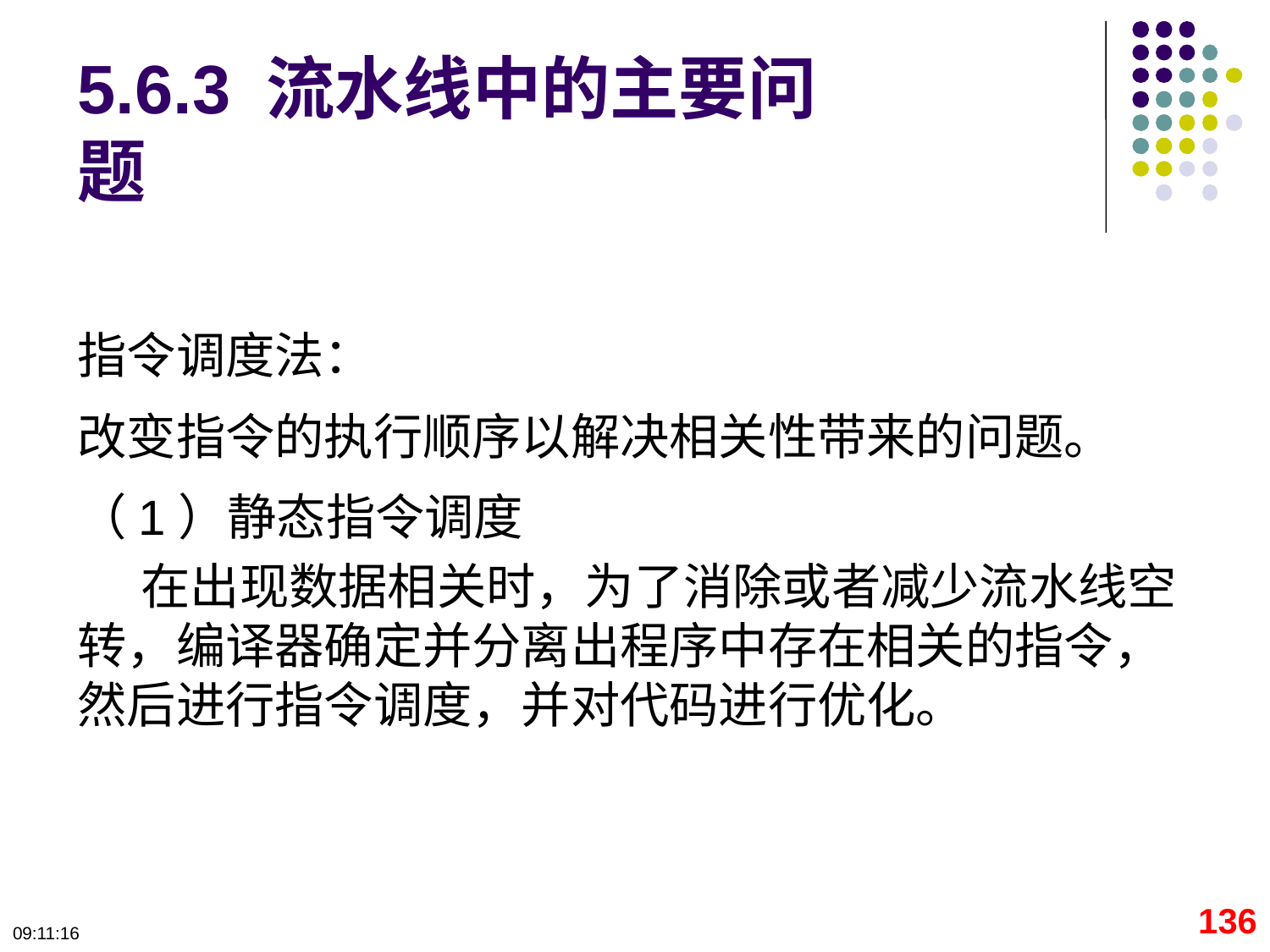

# 5.6.3 流水线中的主要问题
指令调度法：
改变指令的执行顺序以解决相关性带来的问题。
（1）静态指令调度
在出现数据相关时，为了消除或者减少流水线空转，编译器确定并分离出程序中存在相关的指令，然后进行指令调度，并对代码进行优化。

136
09:11:16